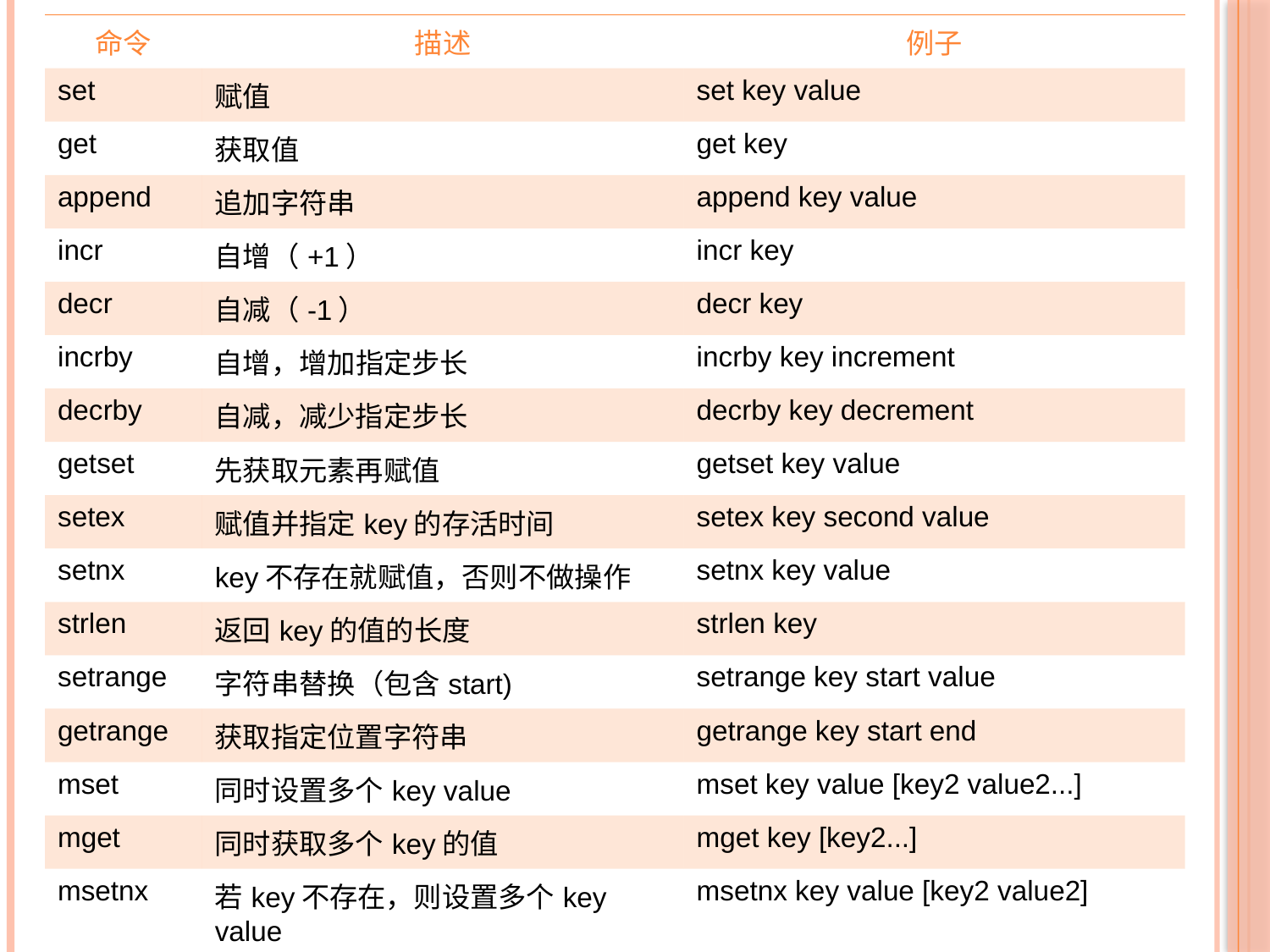

| 命令 | 描述 | 例子 |
| --- | --- | --- |
| set | 赋值 | set key value |
| get | 获取值 | get key |
| append | 追加字符串 | append key value |
| incr | 自增（+1） | incr key |
| decr | 自减（-1） | decr key |
| incrby | 自增，增加指定步长 | incrby key increment |
| decrby | 自减，减少指定步长 | decrby key decrement |
| getset | 先获取元素再赋值 | getset key value |
| setex | 赋值并指定key的存活时间 | setex key second value |
| setnx | key不存在就赋值，否则不做操作 | setnx key value |
| strlen | 返回key的值的长度 | strlen key |
| setrange | 字符串替换（包含start) | setrange key start value |
| getrange | 获取指定位置字符串 | getrange key start end |
| mset | 同时设置多个key value | mset key value [key2 value2...] |
| mget | 同时获取多个key的值 | mget key [key2...] |
| msetnx | 若key不存在，则设置多个key value | msetnx key value [key2 value2] |
| setbit | 设置二进制的值 | setbit key offset value |
| getbit | 获取二进制的值 | getbit key offset |